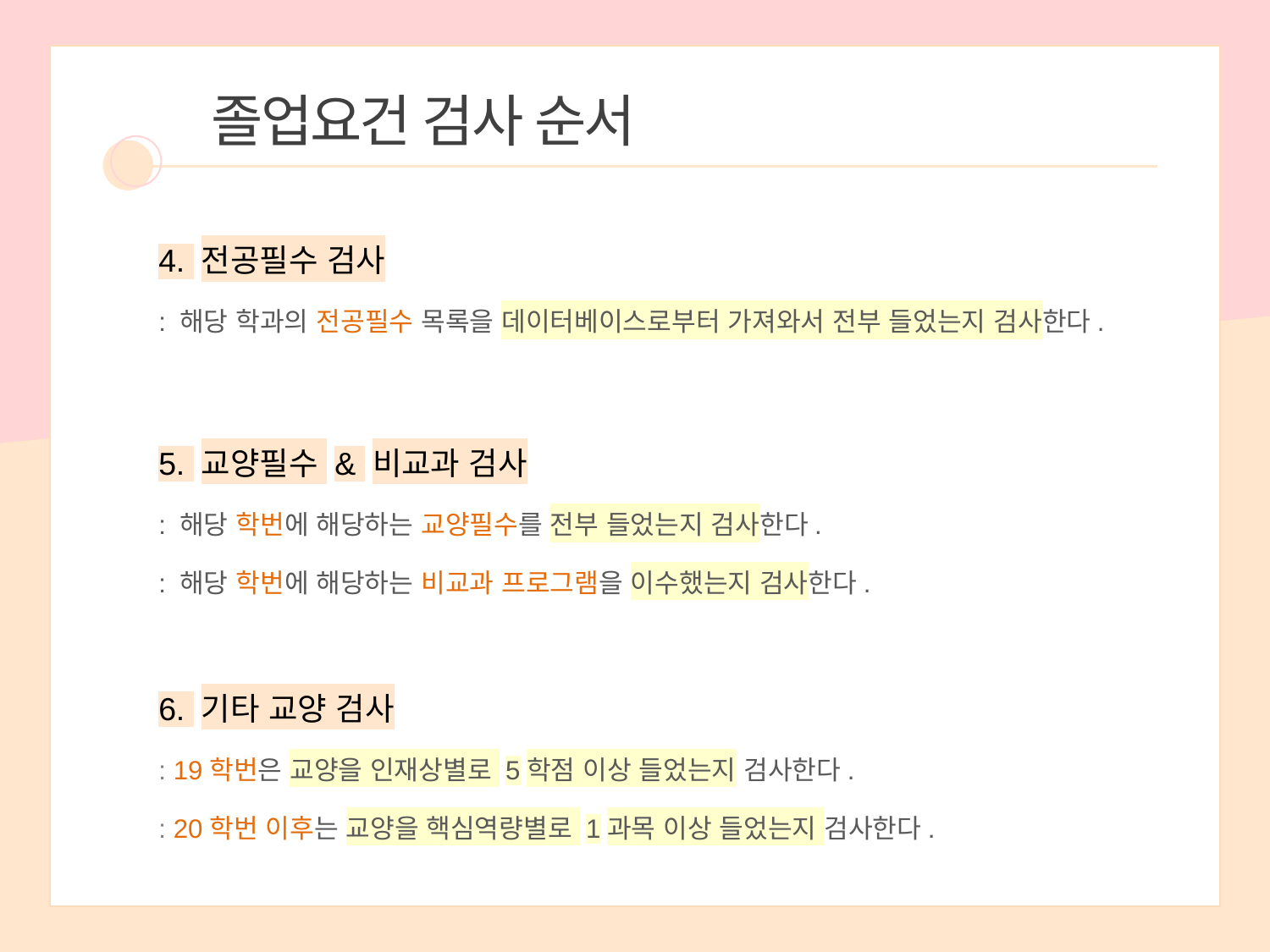

졸업요건 검사 순서
4. 전공필수 검사
: 해당 학과의 전공필수 목록을 데이터베이스로부터 가져와서 전부 들었는지 검사한다.

5. 교양필수 & 비교과 검사
: 해당 학번에 해당하는 교양필수를 전부 들었는지 검사한다.
: 해당 학번에 해당하는 비교과 프로그램을 이수했는지 검사한다.

6. 기타 교양 검사
: 19학번은 교양을 인재상별로 5학점 이상 들었는지 검사한다.
: 20학번 이후는 교양을 핵심역량별로 1과목 이상 들었는지 검사한다.